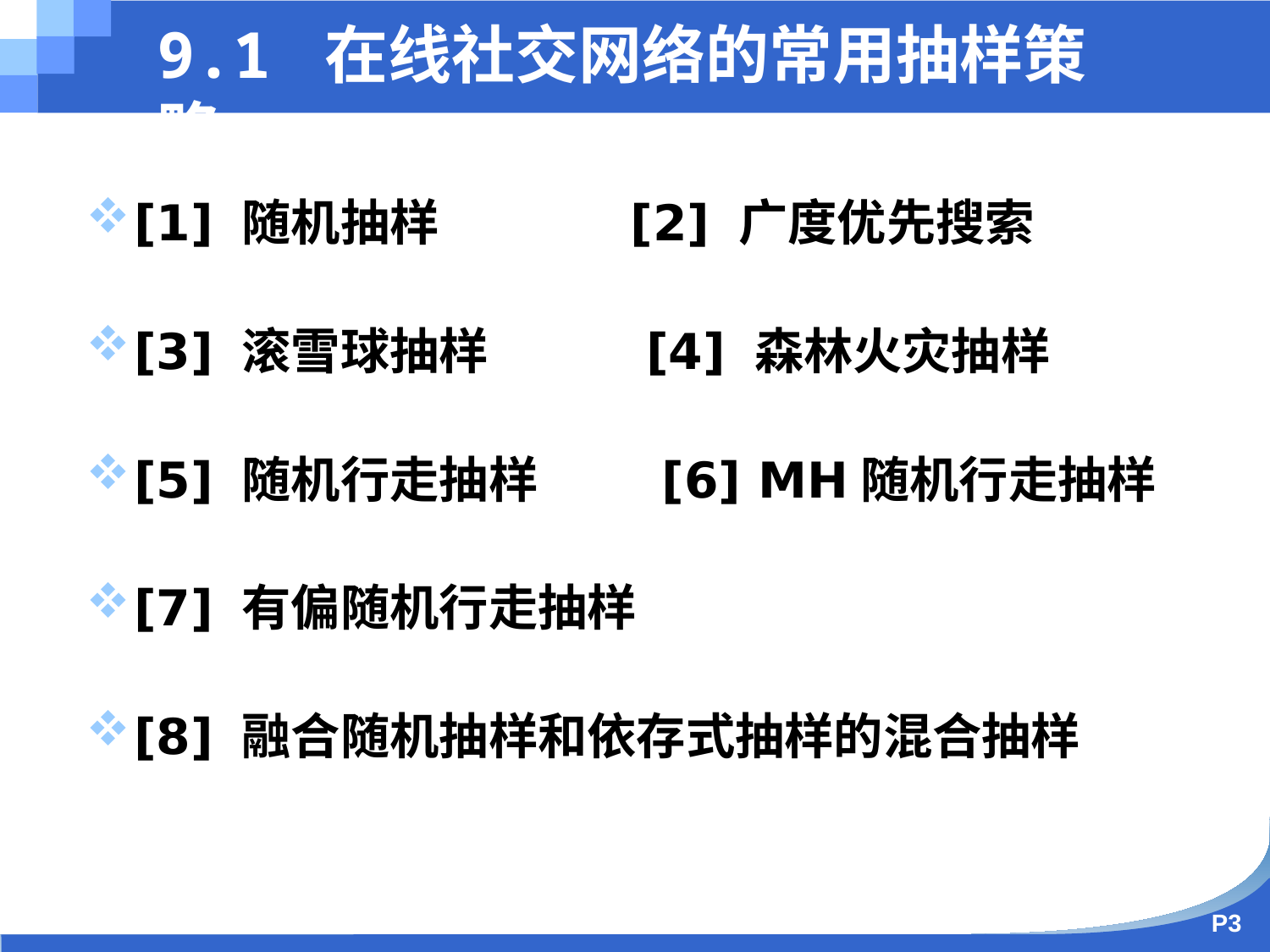

9.1 在线社交网络的常用抽样策略
[1] 随机抽样                [2] 广度优先搜索
[3] 滚雪球抽样             [4] 森林火灾抽样
[5] 随机行走抽样          [6] MH随机行走抽样
[7] 有偏随机行走抽样
[8] 融合随机抽样和依存式抽样的混合抽样

P3